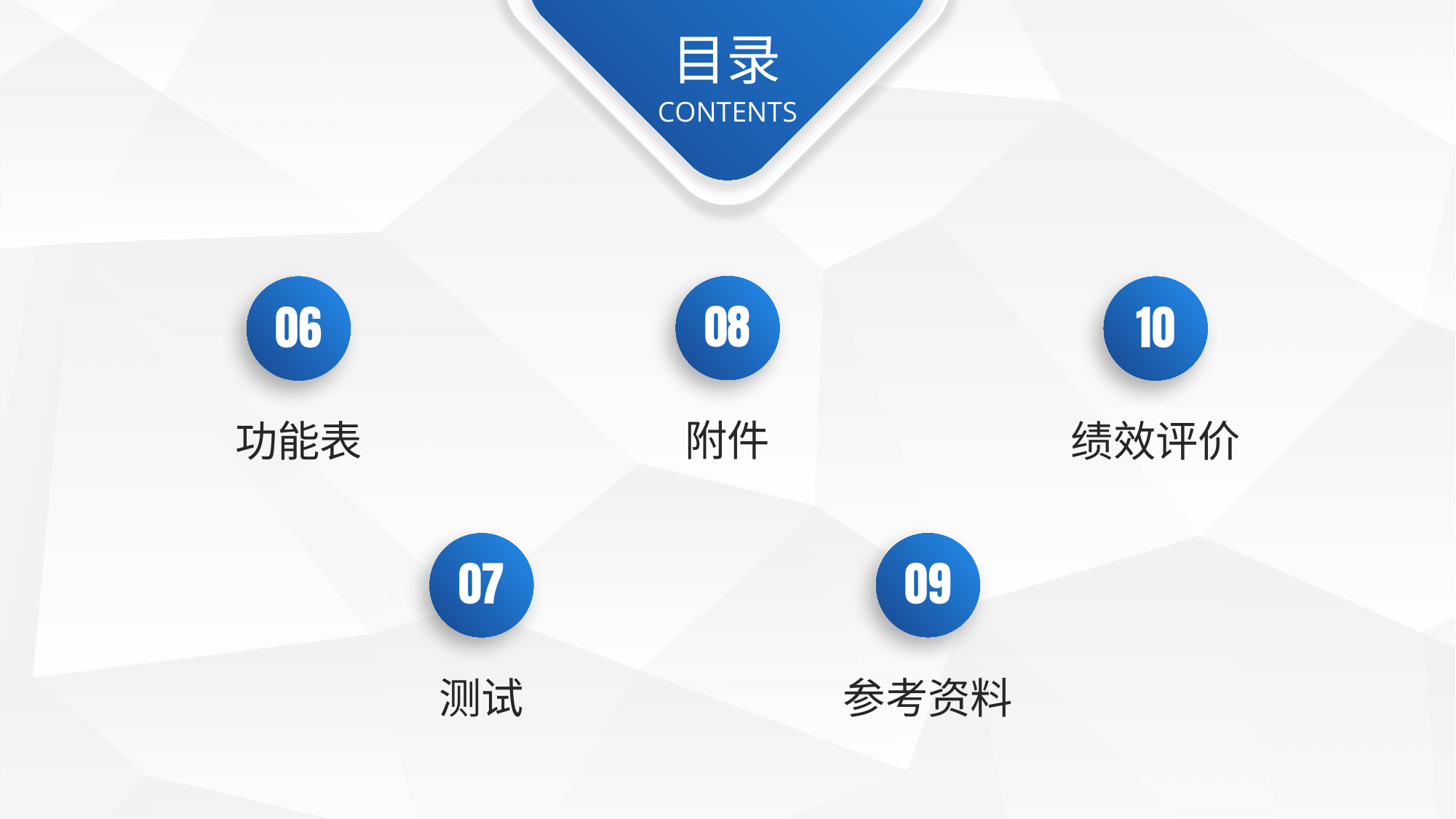

目录
CONTENTS
08
附件
10
绩效评价
06
功能表
09
参考资料
07
测试